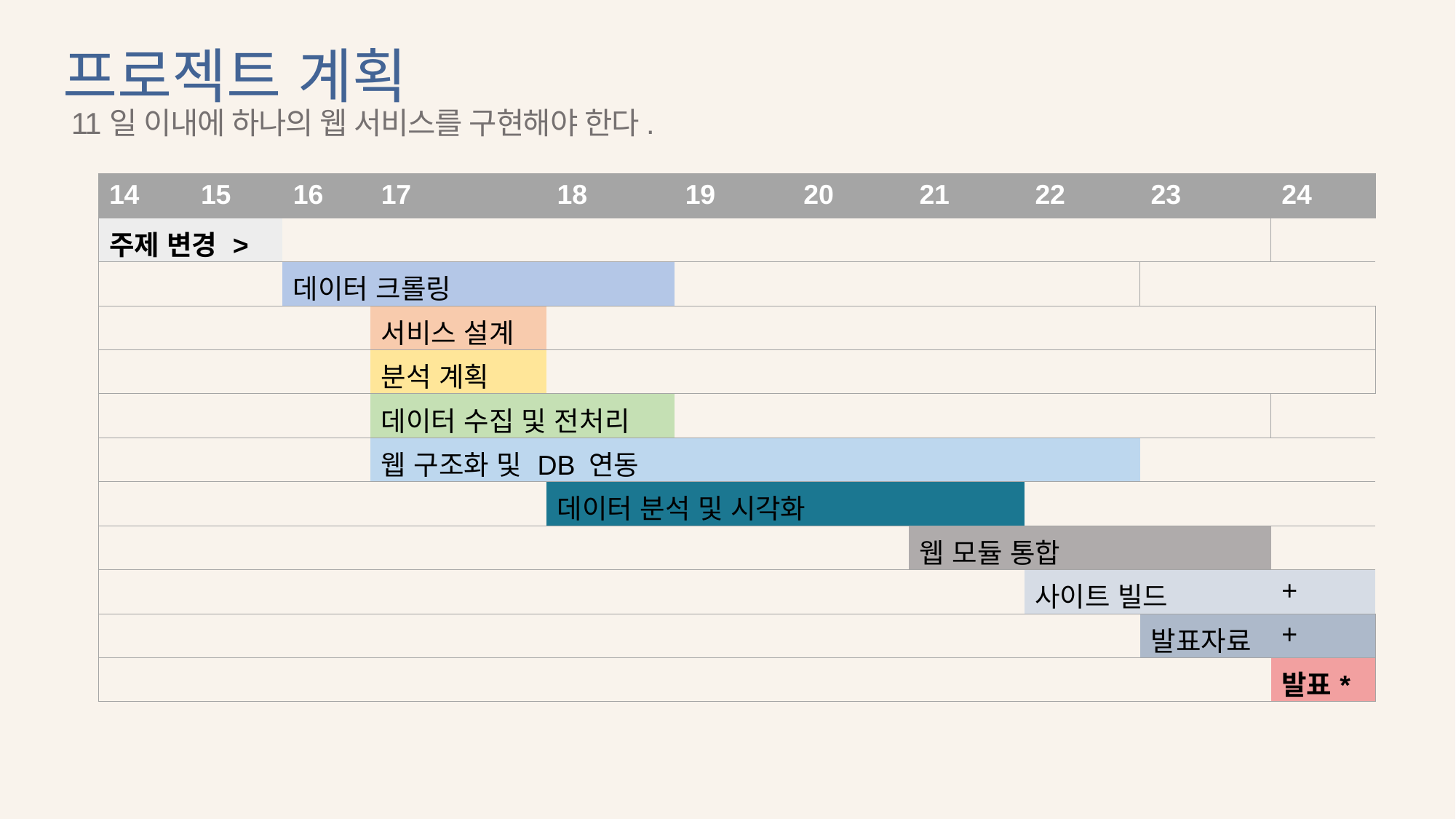

# 프로젝트 계획
11일 이내에 하나의 웹 서비스를 구현해야 한다.
| 14 | 15 | 16 | 17 | 18 | 19 | 20 | 21 | 22 | 23 | 24 |
| --- | --- | --- | --- | --- | --- | --- | --- | --- | --- | --- |
| 주제 변경 > |  |  |  |  |  |  |  |  |  |  |
|  |  | 데이터 크롤링 |  |  |  |  |  |  |  |  |
|  |  |  | 서비스 설계 |  |  |  |  |  |  |  |
|  |  |  | 분석 계획 |  |  |  |  |  |  |  |
|  |  |  | 데이터 수집 및 전처리 |  |  |  |  |  |  |  |
|  |  |  | 웹 구조화 및 DB 연동 |  |  |  |  |  |  |  |
|  |  |  |  | 데이터 분석 및 시각화 |  |  |  |  |  |  |
|  |  |  |  |  |  |  | 웹 모듈 통합 |  |  |  |
|  |  |  |  |  |  |  |  | 사이트 빌드 |  | + |
|  |  |  |  |  |  |  |  |  | 발표자료 | + |
|  |  |  |  |  |  |  |  |  |  | 발표\* |